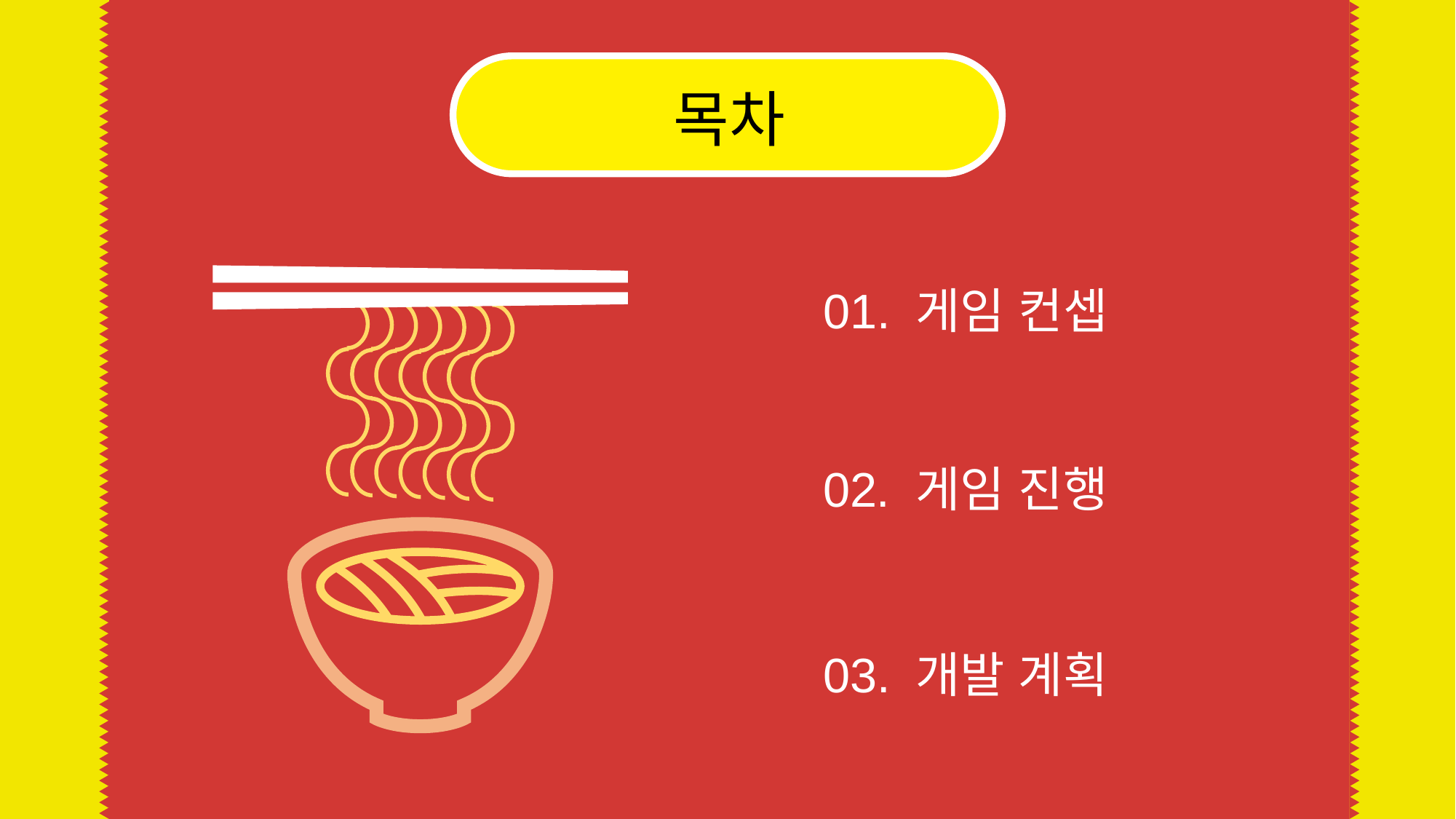

목차

01. 게임 컨셉

02. 게임 진행

03. 개발 계획